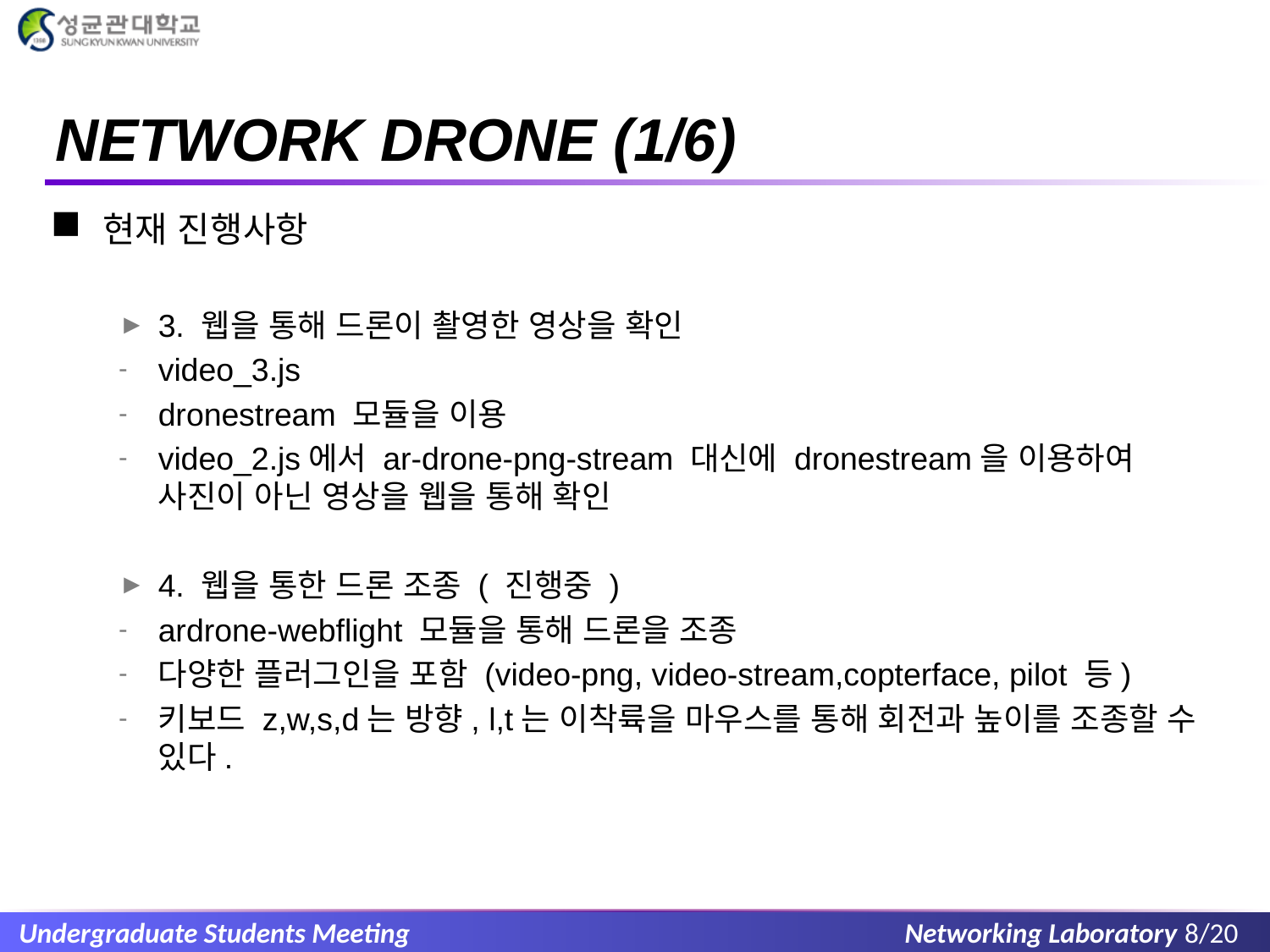

# NETWORK DRONE (1/6)
현재 진행사항

3. 웹을 통해 드론이 촬영한 영상을 확인
video_3.js
dronestream 모듈을 이용
video_2.js에서 ar-drone-png-stream 대신에 dronestream을 이용하여 사진이 아닌 영상을 웹을 통해 확인

4. 웹을 통한 드론 조종 ( 진행중 )
ardrone-webflight 모듈을 통해 드론을 조종
다양한 플러그인을 포함 (video-png, video-stream,copterface, pilot 등)
키보드 z,w,s,d는 방향, l,t는 이착륙을 마우스를 통해 회전과 높이를 조종할 수 있다.